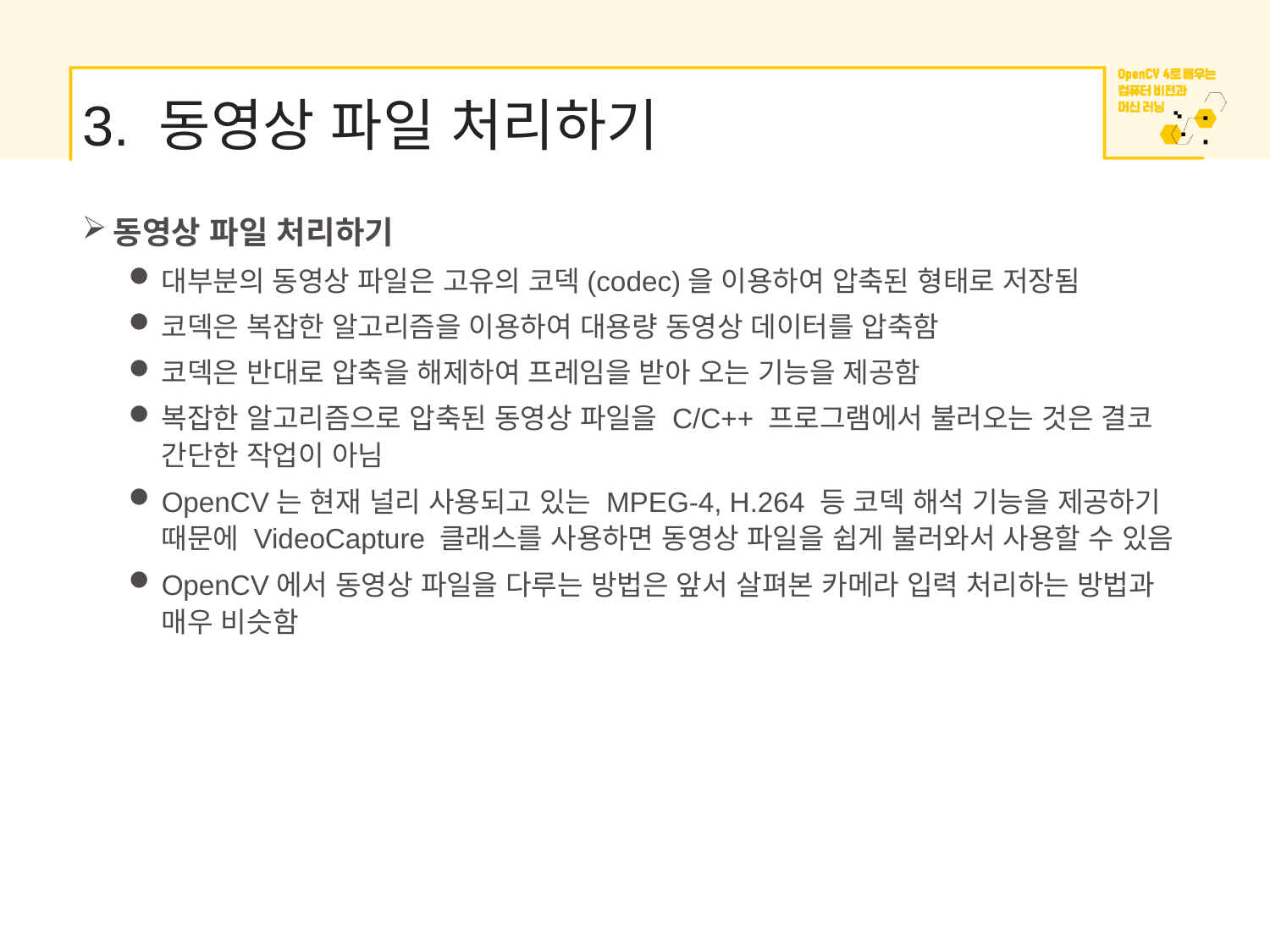

# 3. 동영상 파일 처리하기
동영상 파일 처리하기
대부분의 동영상 파일은 고유의 코덱(codec)을 이용하여 압축된 형태로 저장됨
코덱은 복잡한 알고리즘을 이용하여 대용량 동영상 데이터를 압축함
코덱은 반대로 압축을 해제하여 프레임을 받아 오는 기능을 제공함
복잡한 알고리즘으로 압축된 동영상 파일을 C/C++ 프로그램에서 불러오는 것은 결코 간단한 작업이 아님
OpenCV는 현재 널리 사용되고 있는 MPEG-4, H.264 등 코덱 해석 기능을 제공하기 때문에 VideoCapture 클래스를 사용하면 동영상 파일을 쉽게 불러와서 사용할 수 있음
OpenCV에서 동영상 파일을 다루는 방법은 앞서 살펴본 카메라 입력 처리하는 방법과 매우 비슷함